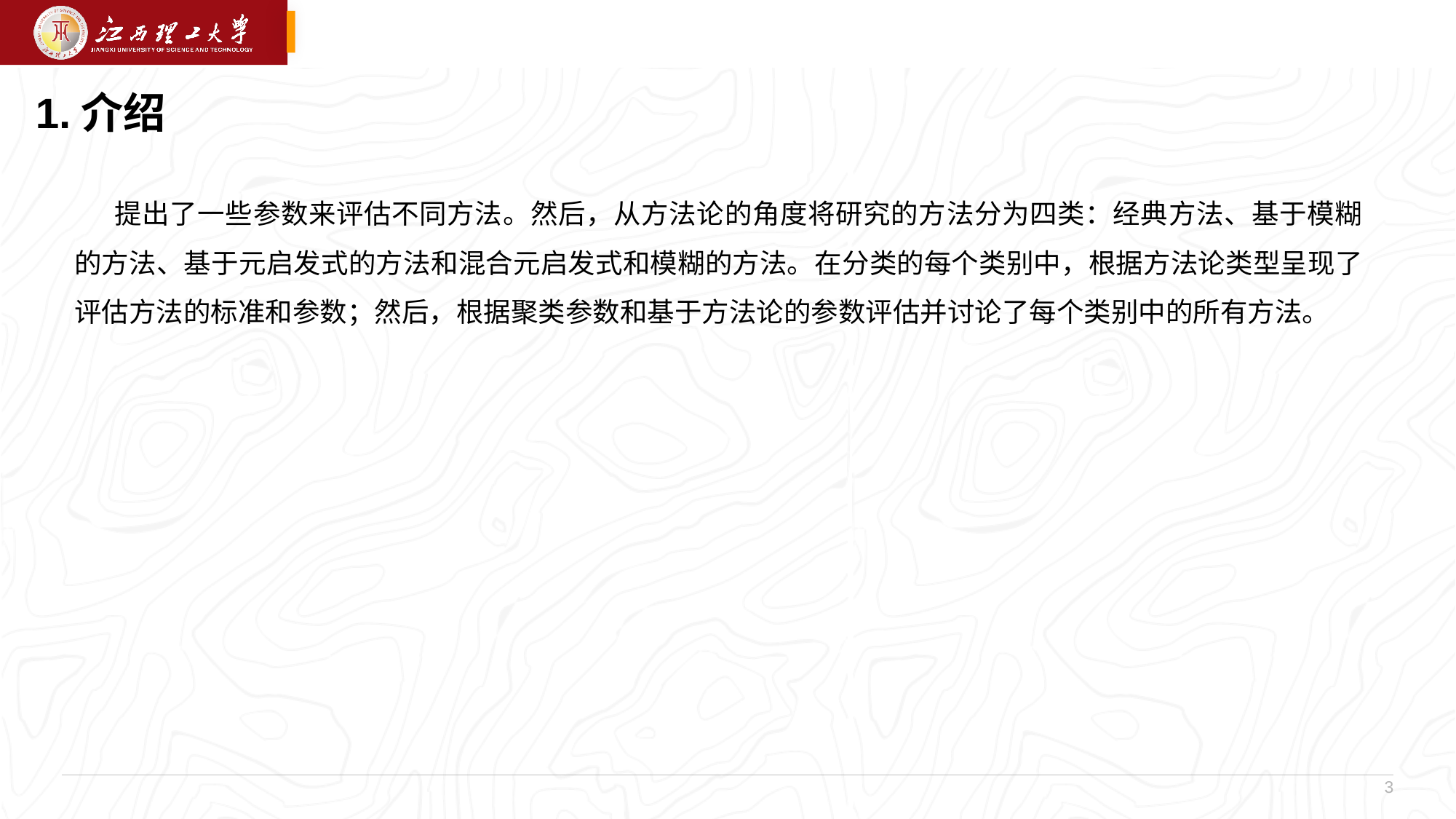

1.介绍
     提出了一些参数来评估不同方法。然后，从方法论的角度将研究的方法分为四类：经典方法、基于模糊的方法、基于元启发式的方法和混合元启发式和模糊的方法。在分类的每个类别中，根据方法论类型呈现了评估方法的标准和参数；然后，根据聚类参数和基于方法论的参数评估并讨论了每个类别中的所有方法。
3